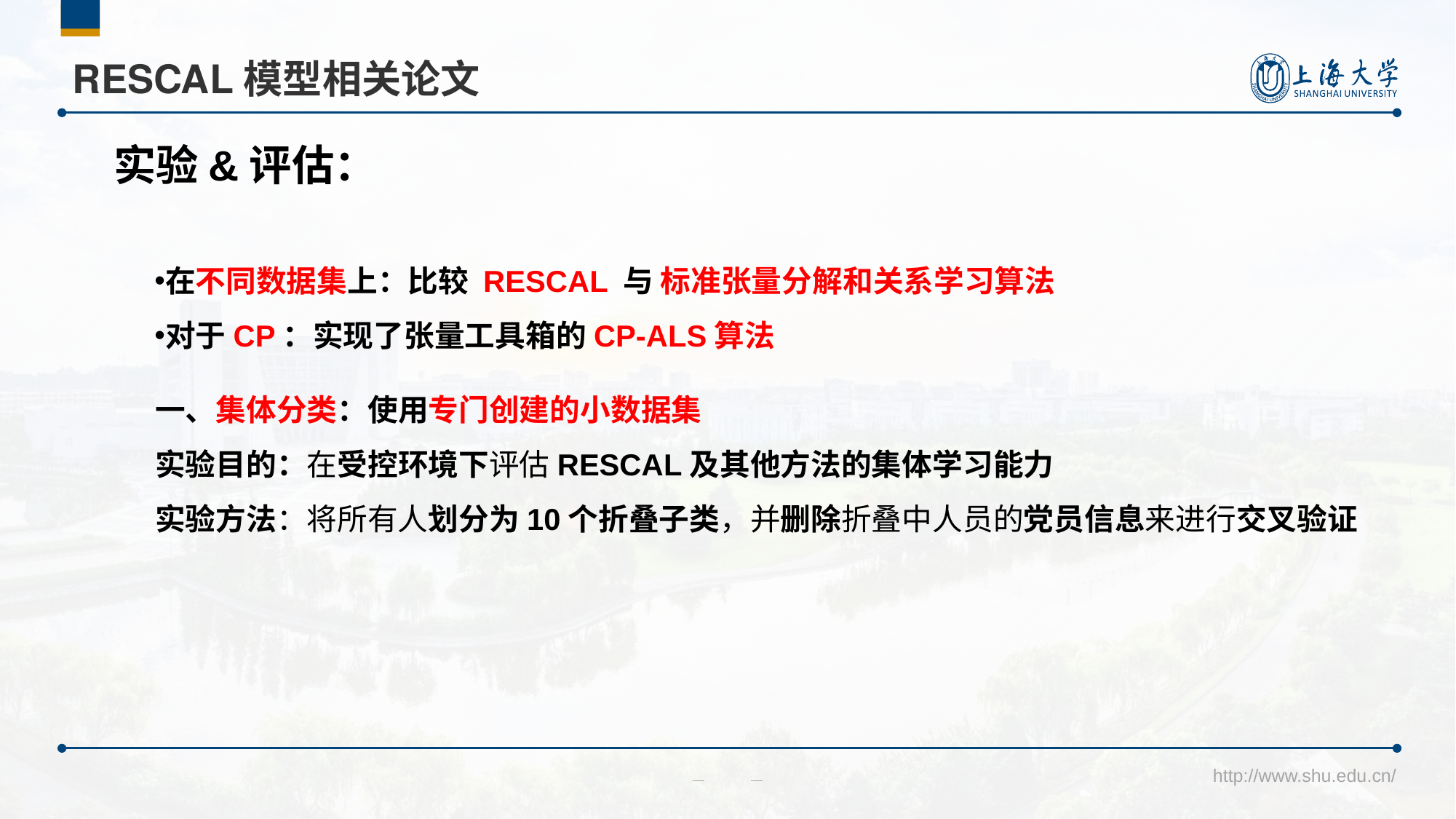

# RESCAL模型相关论文
实验&评估：

在不同数据集上：比较 RESCAL 与 标准张量分解和关系学习算法
对于CP：实现了张量工具箱的CP-ALS算法
一、集体分类：使用专门创建的小数据集
实验目的：在受控环境下评估RESCAL及其他方法的集体学习能力
实验方法：将所有人划分为10个折叠子类，并删除折叠中人员的党员信息来进行交叉验证
86